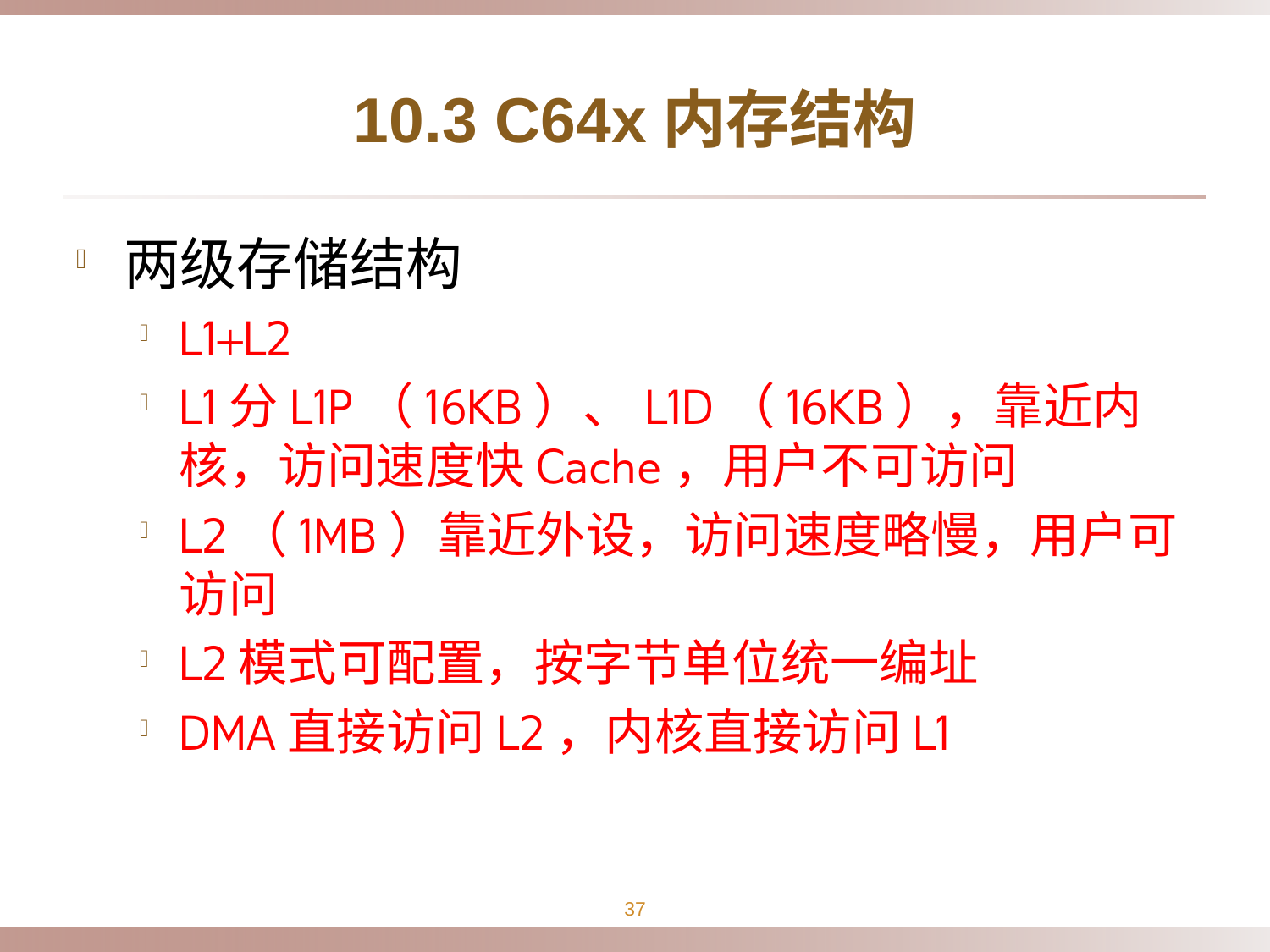

# 10.3 C64x内存结构
两级存储结构
L1+L2
L1分L1P（16KB）、L1D（16KB），靠近内核，访问速度快Cache，用户不可访问
L2（1MB）靠近外设，访问速度略慢，用户可访问
L2模式可配置，按字节单位统一编址
DMA直接访问L2，内核直接访问L1

37